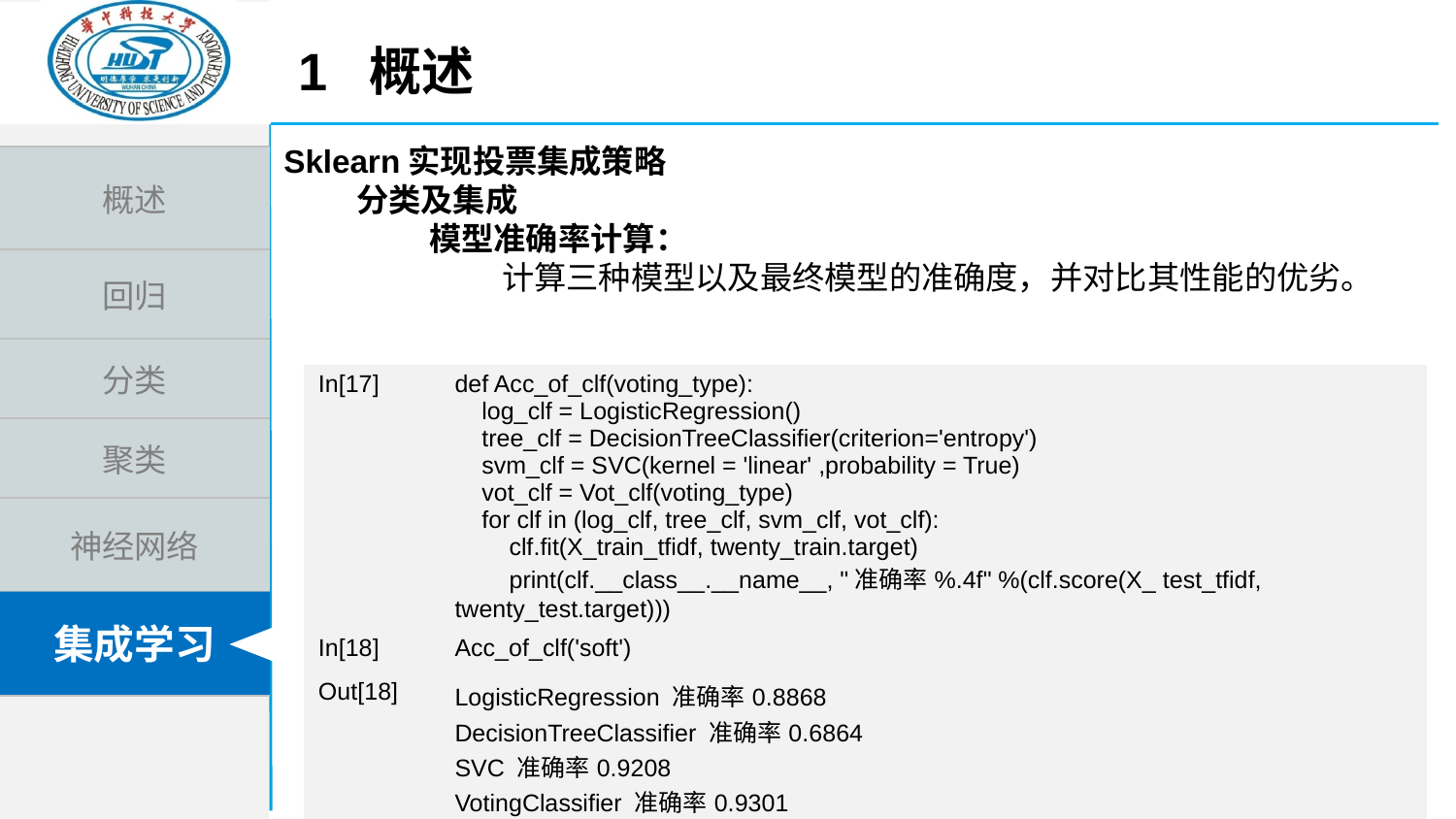

1  概述

Sklearn实现投票集成策略
分类及集成
模型准确率计算：
计算三种模型以及最终模型的准确度，并对比其性能的优劣。
| In[17] | def Acc\_of\_clf(voting\_type): log\_clf = LogisticRegression() tree\_clf = DecisionTreeClassifier(criterion='entropy') svm\_clf = SVC(kernel = 'linear' ,probability = True) vot\_clf = Vot\_clf(voting\_type) for clf in (log\_clf, tree\_clf, svm\_clf, vot\_clf): clf.fit(X\_train\_tfidf, twenty\_train.target) print(clf.\_\_class\_\_.\_\_name\_\_, "准确率%.4f" %(clf.score(X\_ test\_tfidf, twenty\_test.target))) |
| --- | --- |
| In[18] | Acc\_of\_clf('soft') |
| Out[18] | LogisticRegression 准确率0.8868 DecisionTreeClassifier 准确率0.6864 SVC 准确率0.9208 VotingClassifier 准确率0.9301 |